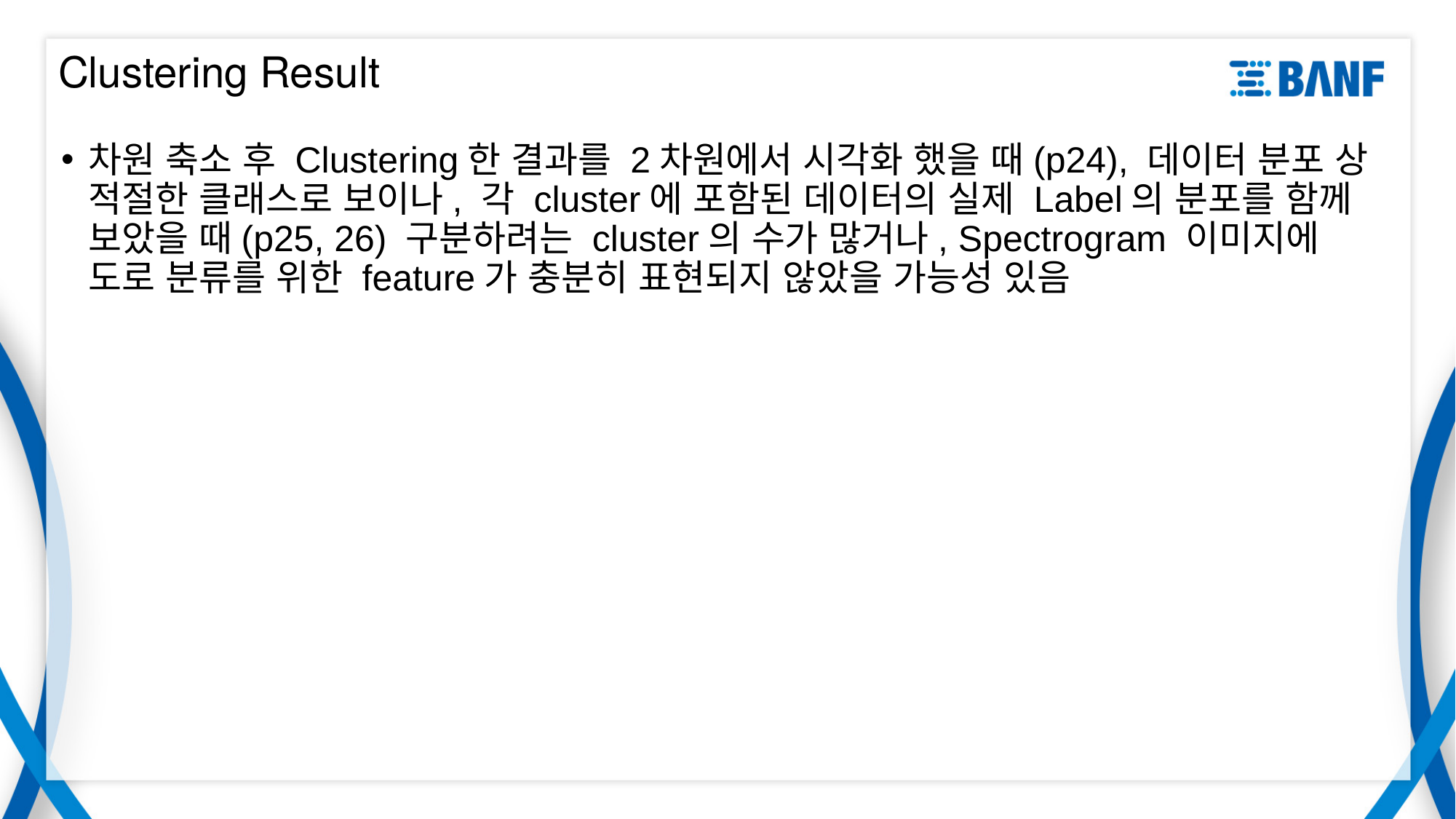

# Clustering Result
차원 축소 후 Clustering한 결과를 2차원에서 시각화 했을 때(p24), 데이터 분포 상 적절한 클래스로 보이나, 각 cluster에 포함된 데이터의 실제 Label의 분포를 함께 보았을 때(p25, 26) 구분하려는 cluster의 수가 많거나, Spectrogram 이미지에 도로 분류를 위한 feature가 충분히 표현되지 않았을 가능성 있음